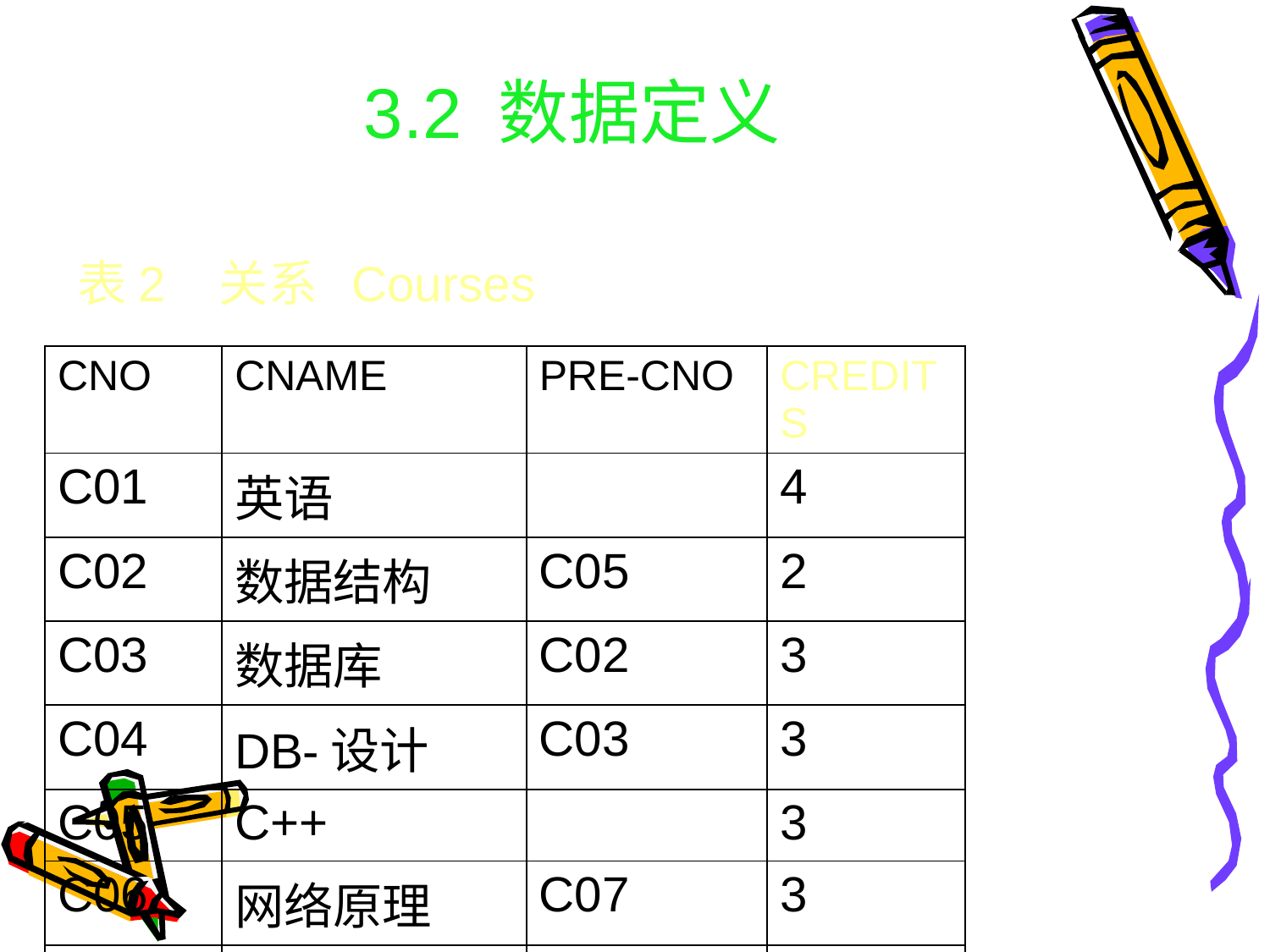

# 3.2 数据定义
表2   关系  Courses

| CNO | CNAME | PRE-CNO | CREDITS |
| --- | --- | --- | --- |
| C01 | 英语 |  | 4 |
| C02 | 数据结构 | C05 | 2 |
| C03 | 数据库 | C02 | 3 |
| C04 | DB-设计 | C03 | 3 |
| C05 | C++ |  | 3 |
| C06 | 网络原理 | C07 | 3 |
| C07 | 操作系统 | C05 | 3 |